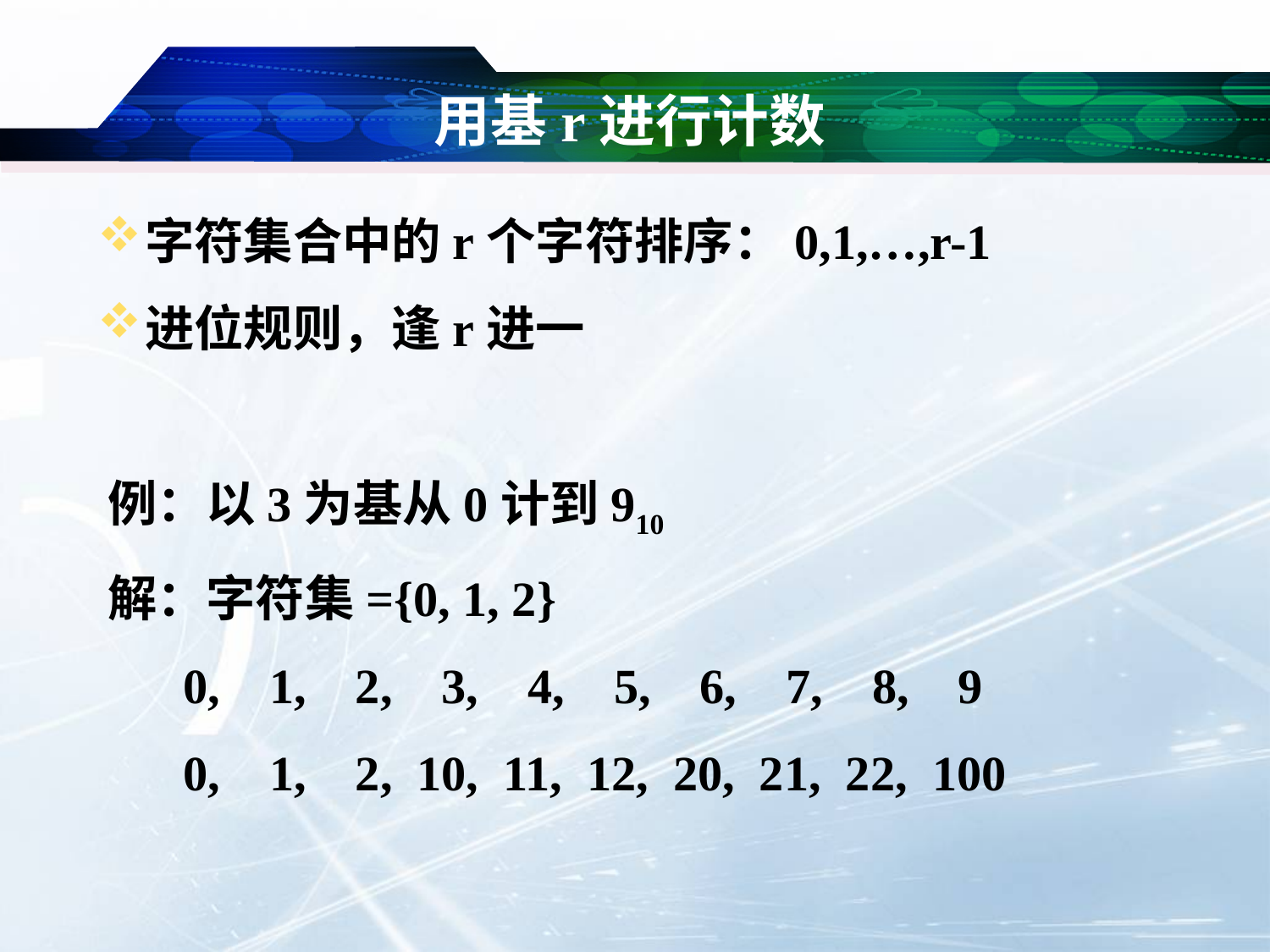

# 用基r进行计数
字符集合中的r个字符排序：0,1,…,r-1
进位规则，逢r进一
例：以3为基从0计到910
解：字符集={0, 1, 2}
 0,    1,    2,    3,    4,    5,    6,    7,    8,    9
 0,    1,    2,  10,  11,  12,  20,  21,  22,  100